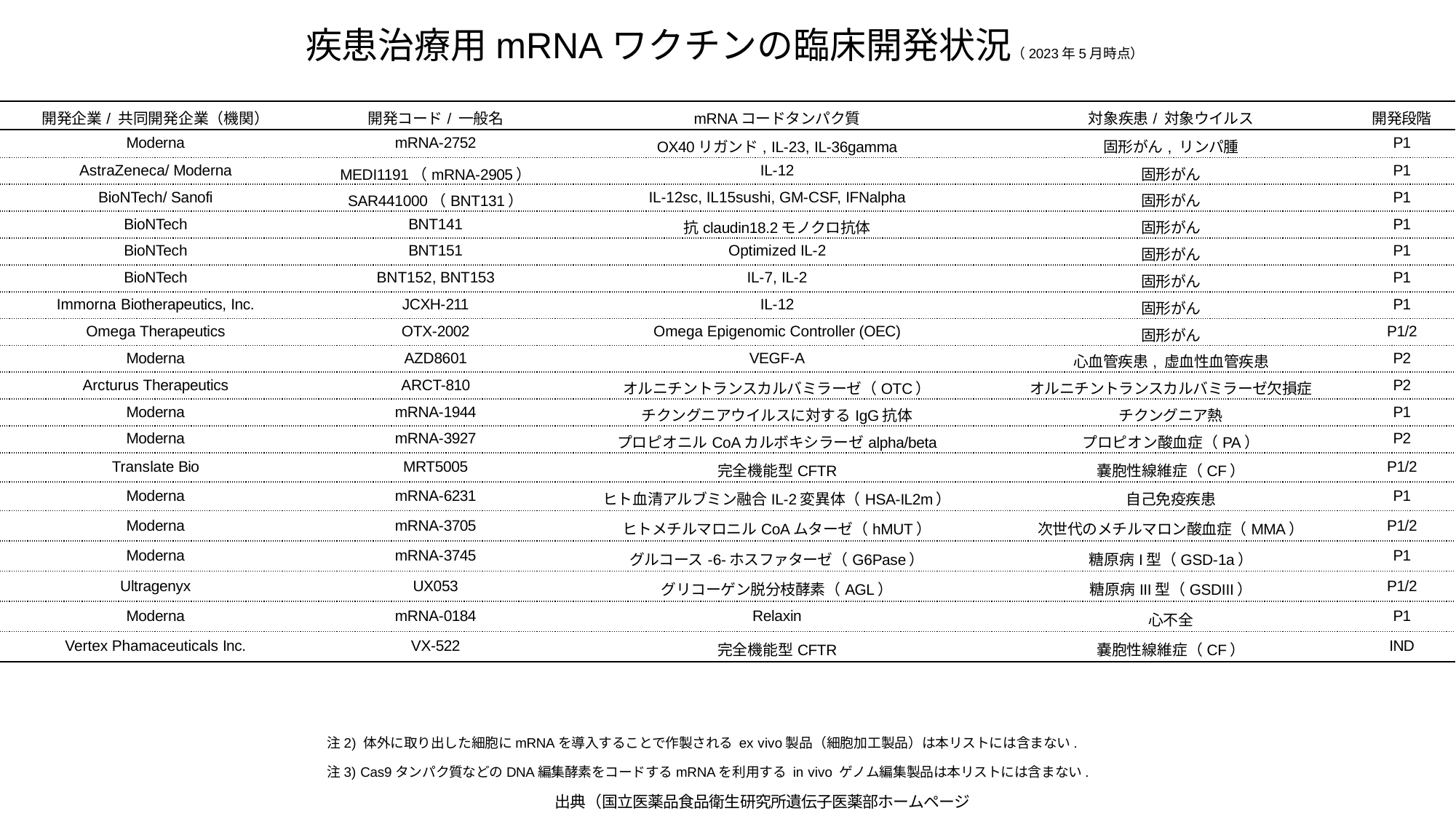

# 疾患治療用mRNAワクチンの臨床開発状況（2023年5月時点）
| 開発企業/ 共同開発企業（機関） | 開発コード/ 一般名 | mRNAコードタンパク質 | 対象疾患/ 対象ウイルス | 開発段階 |
| --- | --- | --- | --- | --- |
| Moderna | mRNA-2752 | OX40リガンド, IL-23, IL-36gamma | 固形がん, リンパ腫 | P1 |
| AstraZeneca/ Moderna | MEDI1191（mRNA-2905） | IL-12 | 固形がん | P1 |
| BioNTech/ Sanofi | SAR441000（BNT131） | IL-12sc, IL15sushi, GM-CSF, IFNalpha | 固形がん | P1 |
| BioNTech | BNT141 | 抗claudin18.2モノクロ抗体 | 固形がん | P1 |
| BioNTech | BNT151 | Optimized IL-2 | 固形がん | P1 |
| BioNTech | BNT152, BNT153 | IL-7, IL-2 | 固形がん | P1 |
| Immorna Biotherapeutics, Inc. | JCXH-211 | IL-12 | 固形がん | P1 |
| Omega Therapeutics | OTX-2002 | Omega Epigenomic Controller (OEC) | 固形がん | P1/2 |
| Moderna | AZD8601 | VEGF-A | 心血管疾患, 虚血性血管疾患 | P2 |
| Arcturus Therapeutics | ARCT-810 | オルニチントランスカルバミラーゼ（OTC） | オルニチントランスカルバミラーゼ欠損症 | P2 |
| Moderna | mRNA-1944 | チクングニアウイルスに対するIgG抗体 | チクングニア熱 | P1 |
| Moderna | mRNA-3927 | プロピオニルCoAカルボキシラーゼalpha/beta | プロピオン酸血症（PA） | P2 |
| Translate Bio | MRT5005 | 完全機能型CFTR | 嚢胞性線維症（CF） | P1/2 |
| Moderna | mRNA-6231 | ヒト血清アルブミン融合IL-2変異体（HSA-IL2m） | 自己免疫疾患 | P1 |
| Moderna | mRNA-3705 | ヒトメチルマロニルCoAムターゼ（hMUT） | 次世代のメチルマロン酸血症（MMA） | P1/2 |
| Moderna | mRNA-3745 | グルコース-6-ホスファターゼ（G6Pase） | 糖原病I型（GSD-1a） | P1 |
| Ultragenyx | UX053 | グリコーゲン脱分枝酵素（AGL） | 糖原病III型（GSDIII） | P1/2 |
| Moderna | mRNA-0184 | Relaxin | 心不全 | P1 |
| Vertex Phamaceuticals Inc. | VX-522 | 完全機能型CFTR | 嚢胞性線維症（CF） | IND |
注2) 体外に取り出した細胞にmRNAを導入することで作製される ex vivo製品（細胞加工製品）は本リストには含まない.
注3) Cas9タンパク質などのDNA編集酵素をコードするmRNAを利用する in vivo ゲノム編集製品は本リストには含まない.
出典（国立医薬品食品衛生研究所遺伝子医薬部ホームページ